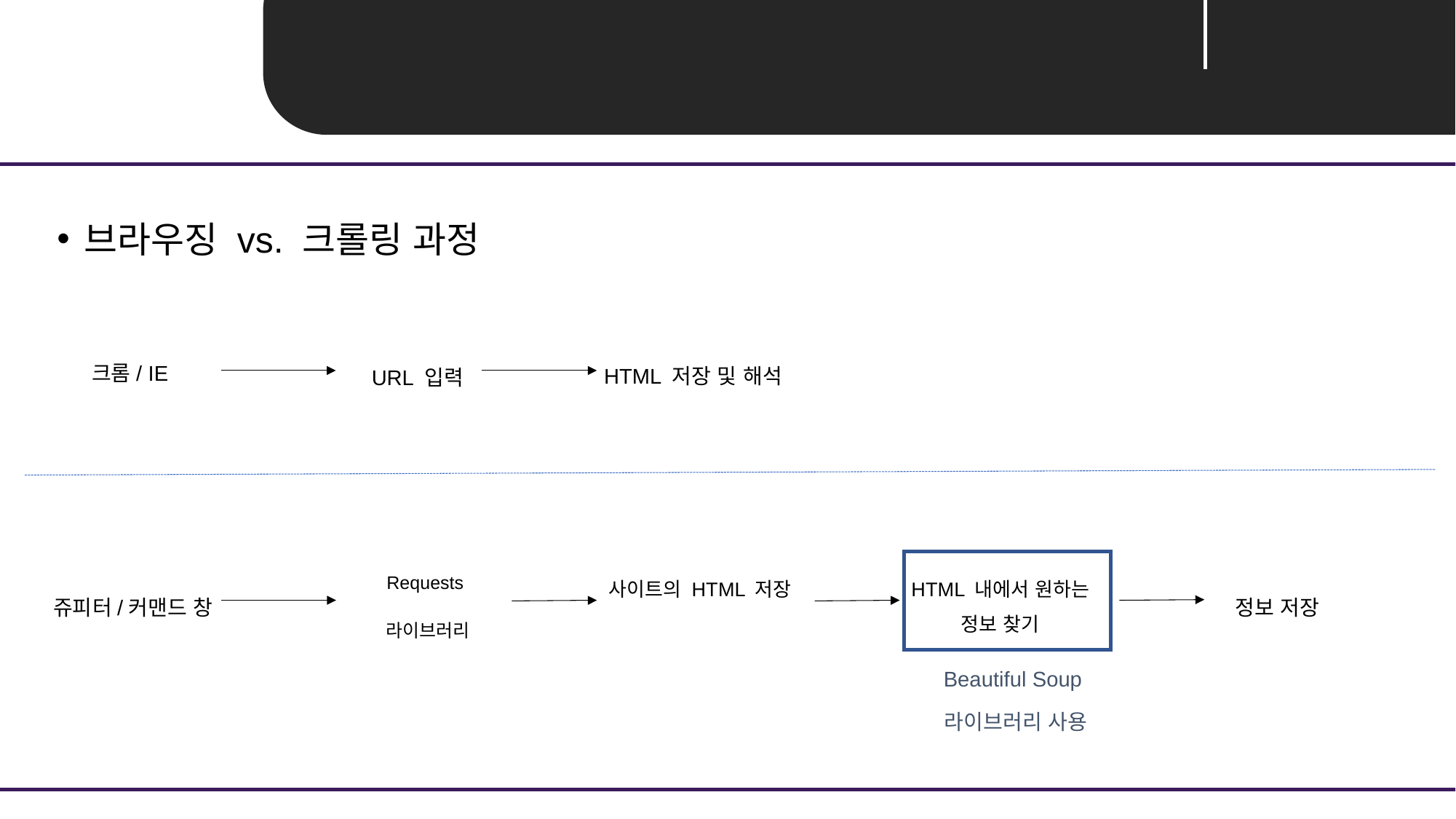

Unit  01 ㅣ소개
브라우징 vs. 크롤링 과정
크롬/ IE
HTML 저장 및 해석
URL 입력

쥬피터/커맨드 창
정보 저장
HTML 내에서 원하는  정보 찾기
사이트의 HTML 저장
Requests
라이브러리
Beautiful Soup
라이브러리 사용